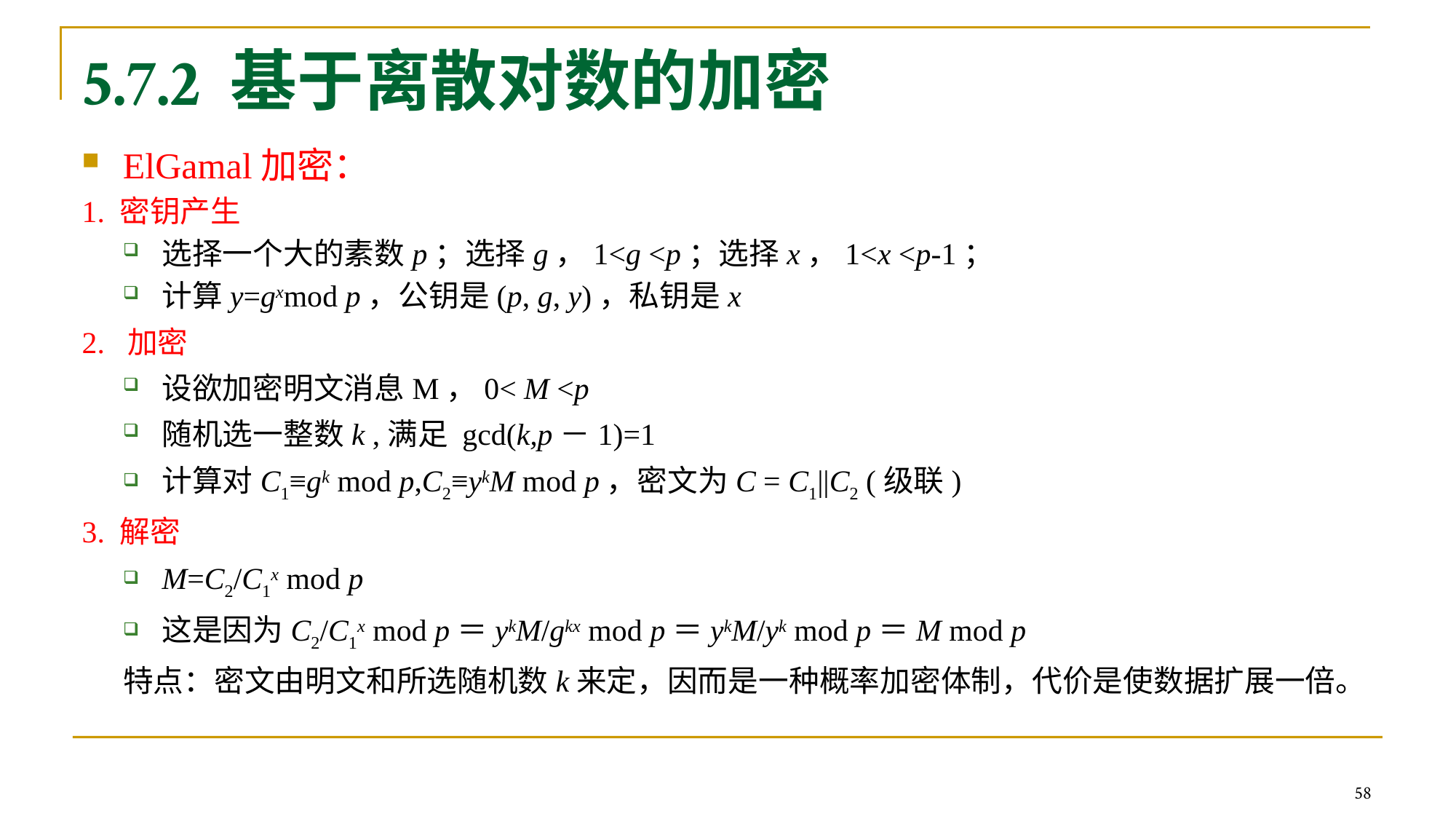

# 5.7.2 基于离散对数的加密
ElGamal加密：
1. 密钥产生
选择一个大的素数p；选择g，1<g <p；选择x，1<x <p-1；
计算y=gxmod p，公钥是(p, g, y)，私钥是x
2.  加密
设欲加密明文消息M，0< M <p
随机选一整数k ,满足 gcd(k,p－1)=1
计算对C1≡gk mod p,C2≡ykM mod p，密文为C = C1||C2 (级联)
3. 解密
M=C2/C1x mod p
这是因为C2/C1x mod p＝ykM/gkx mod p＝ykM/yk mod p＝M mod p
特点：密文由明文和所选随机数k来定，因而是一种概率加密体制，代价是使数据扩展一倍。
58